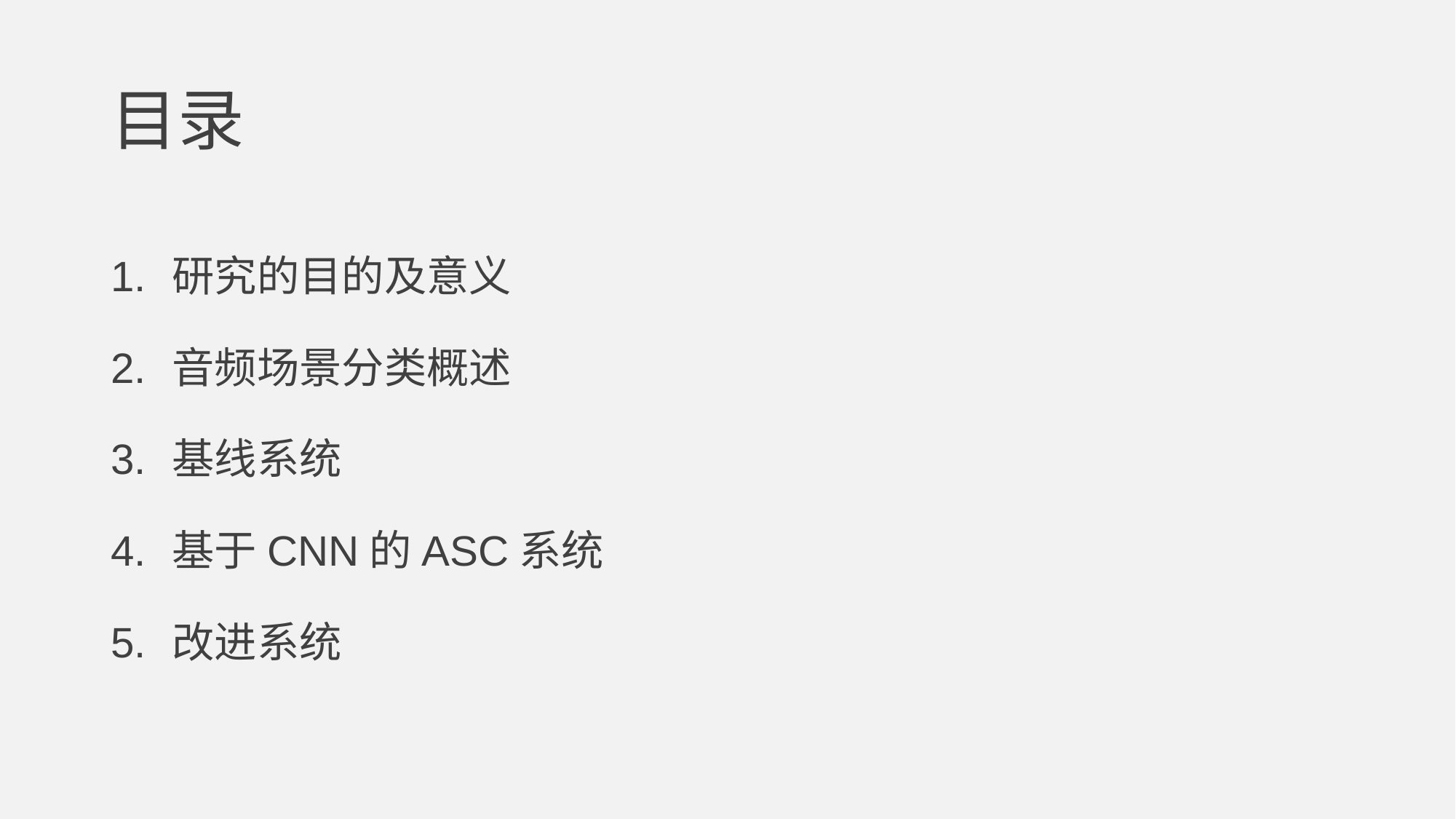

# 目录
研究的目的及意义
音频场景分类概述
基线系统
基于CNN的ASC系统
改进系统